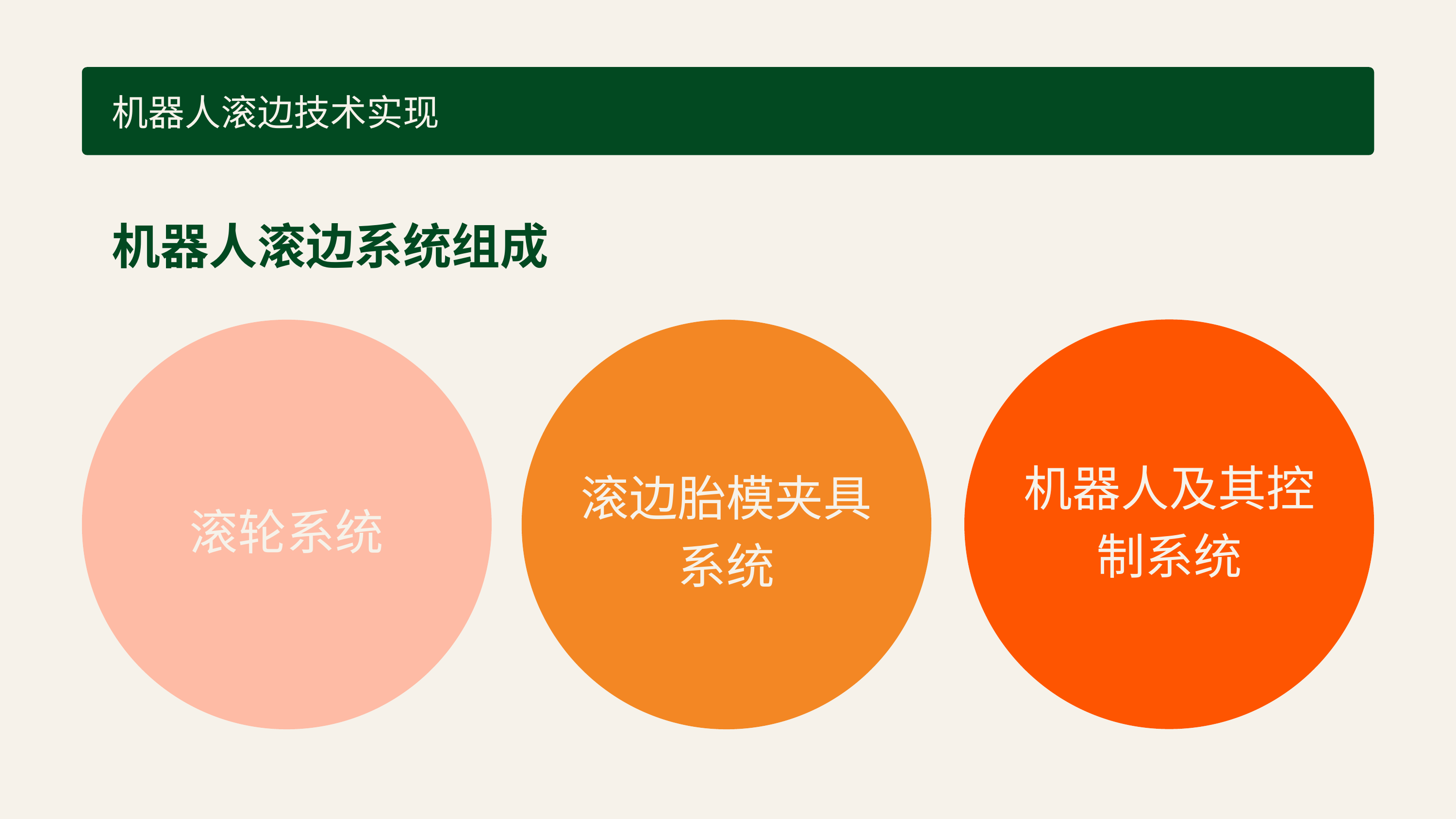

机器人滚边技术实现
机器人滚边系统组成

机器人及其控制系统
滚边胎模夹具系统
滚轮系统